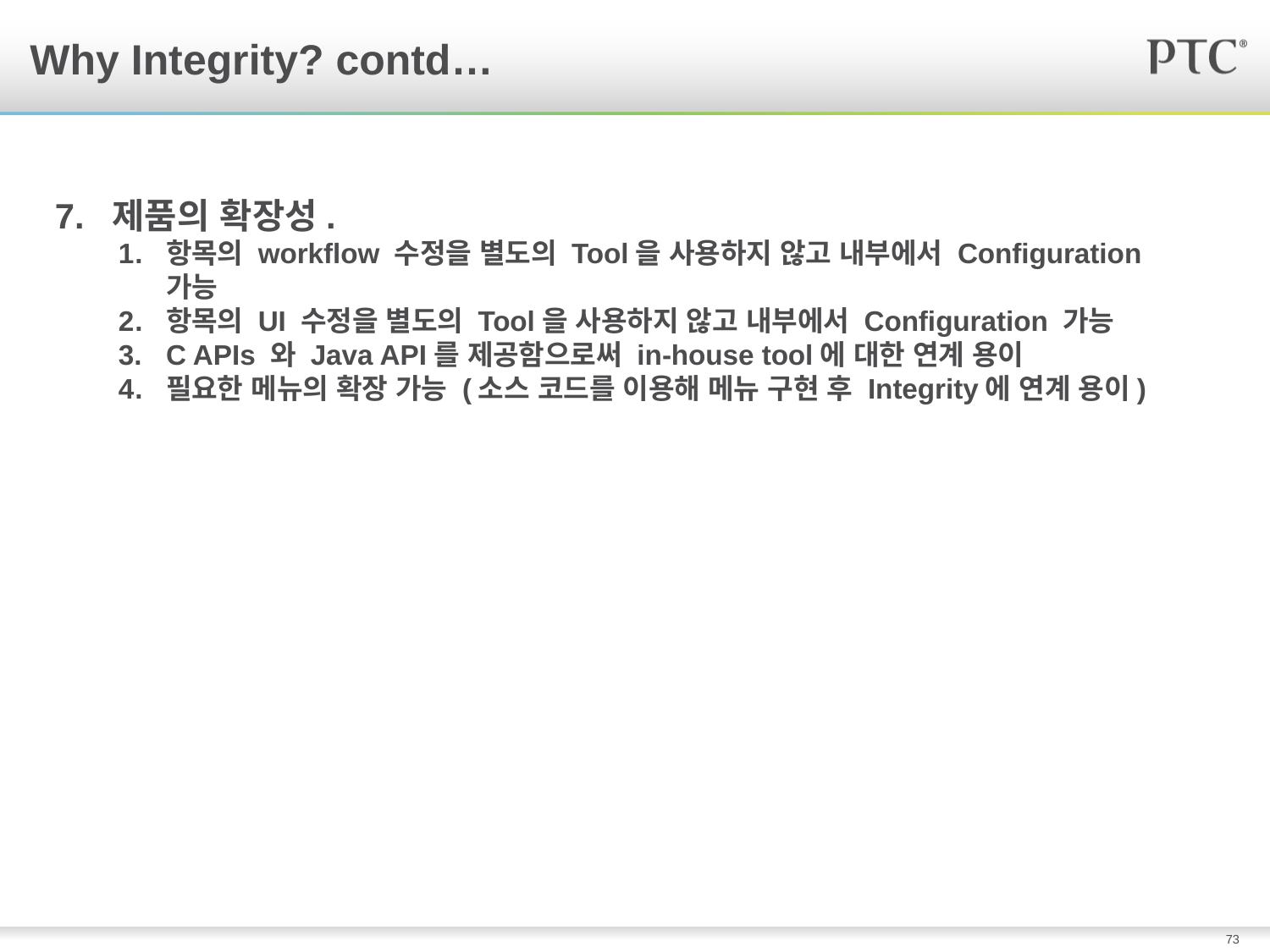

# Why Integrity? contd…

7.  제품의 확장성.
항목의 workflow 수정을 별도의 Tool을 사용하지 않고 내부에서 Configuration 가능
항목의 UI 수정을 별도의 Tool을 사용하지 않고 내부에서 Configuration 가능
C APIs 와 Java API를 제공함으로써 in-house tool에 대한 연계 용이
필요한 메뉴의 확장 가능 (소스 코드를 이용해 메뉴 구현 후 Integrity에 연계 용이)